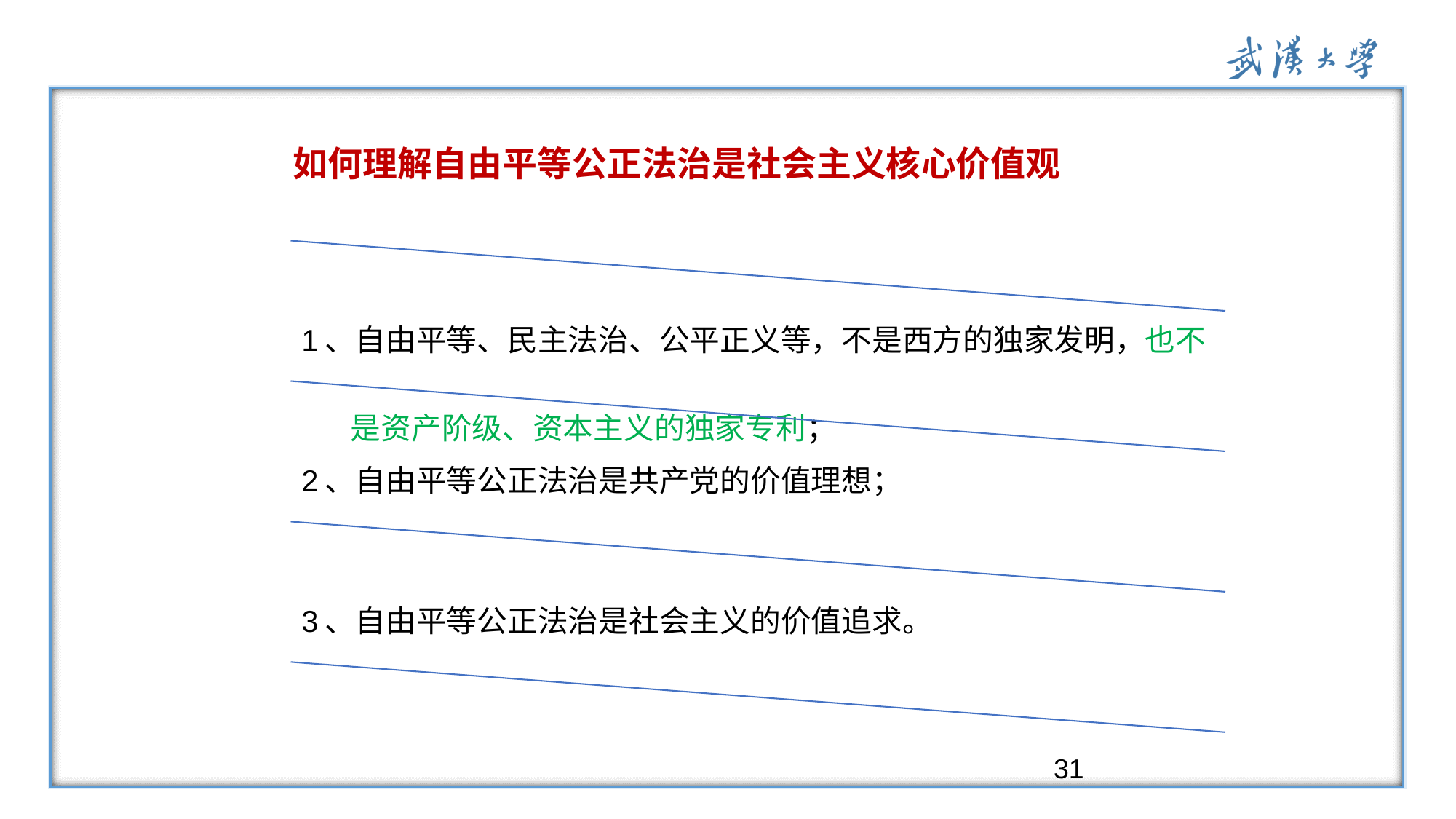

如何理解自由平等公正法治是社会主义核心价值观
1、自由平等、民主法治、公平正义等，不是西方的独家发明，也不
      是资产阶级、资本主义的独家专利；
2、自由平等公正法治是共产党的价值理想；
3、自由平等公正法治是社会主义的价值追求。
31